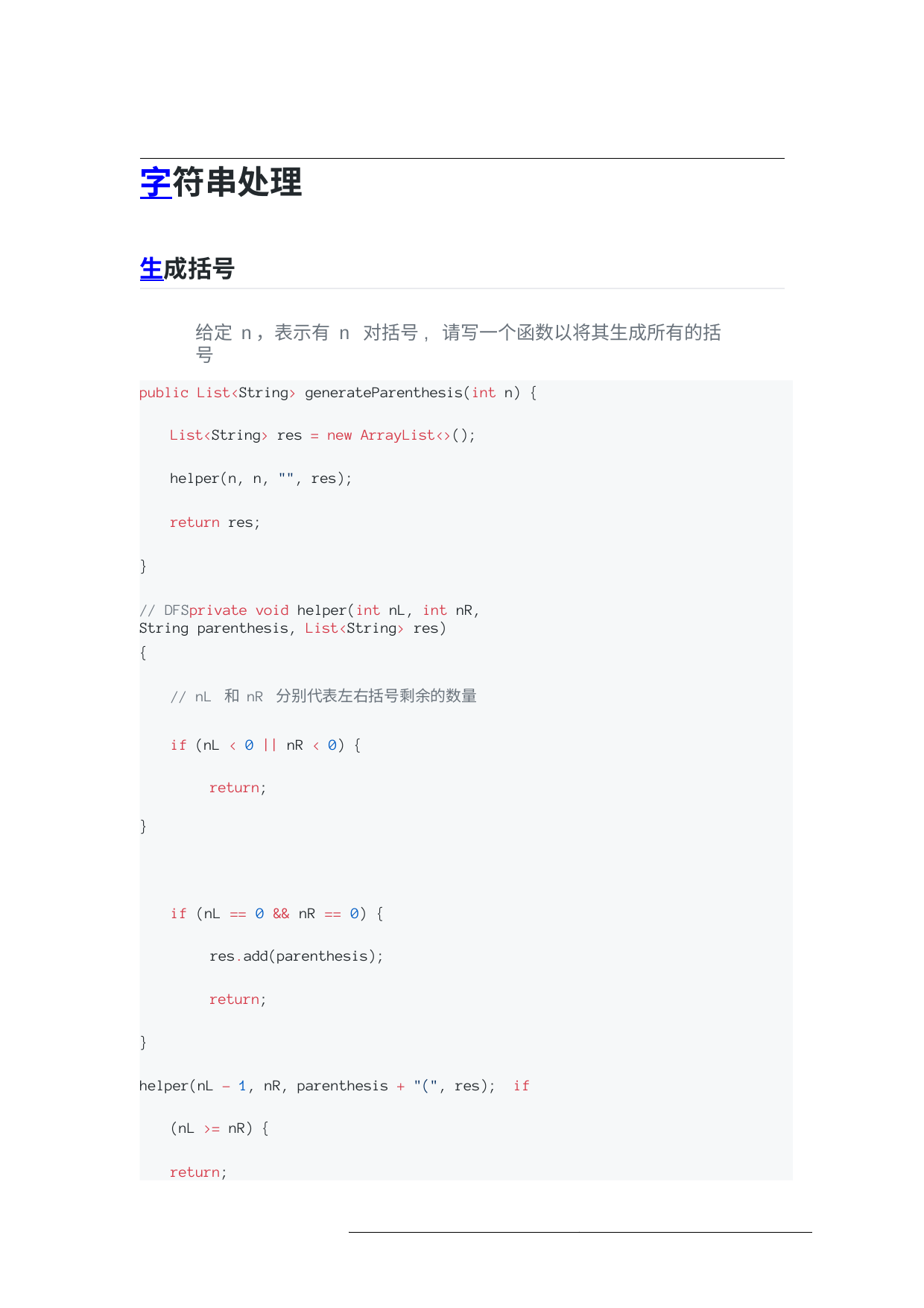

字符串处理

生成括号

给定 n，表示有 n 对括号, 请写一个函数以将其生成所有的括号
组合，并返回组合结果。
public List<String> generateParenthesis(int n) {
List<String> res = new ArrayList<>();  helper(n, n, "", res);

return res;

}

// DFSprivate void helper(int nL, int nR, String parenthesis, List<String> res)
{

// nL 和 nR 分别代表左右括号剩余的数量
if (nL < 0 || nR < 0) {  return;

}

if (nL == 0 && nR == 0) {  res.add(parenthesis);  return;

}
helper(nL - 1, nR, parenthesis + "(", res);  if (nL >= nR) {

return;